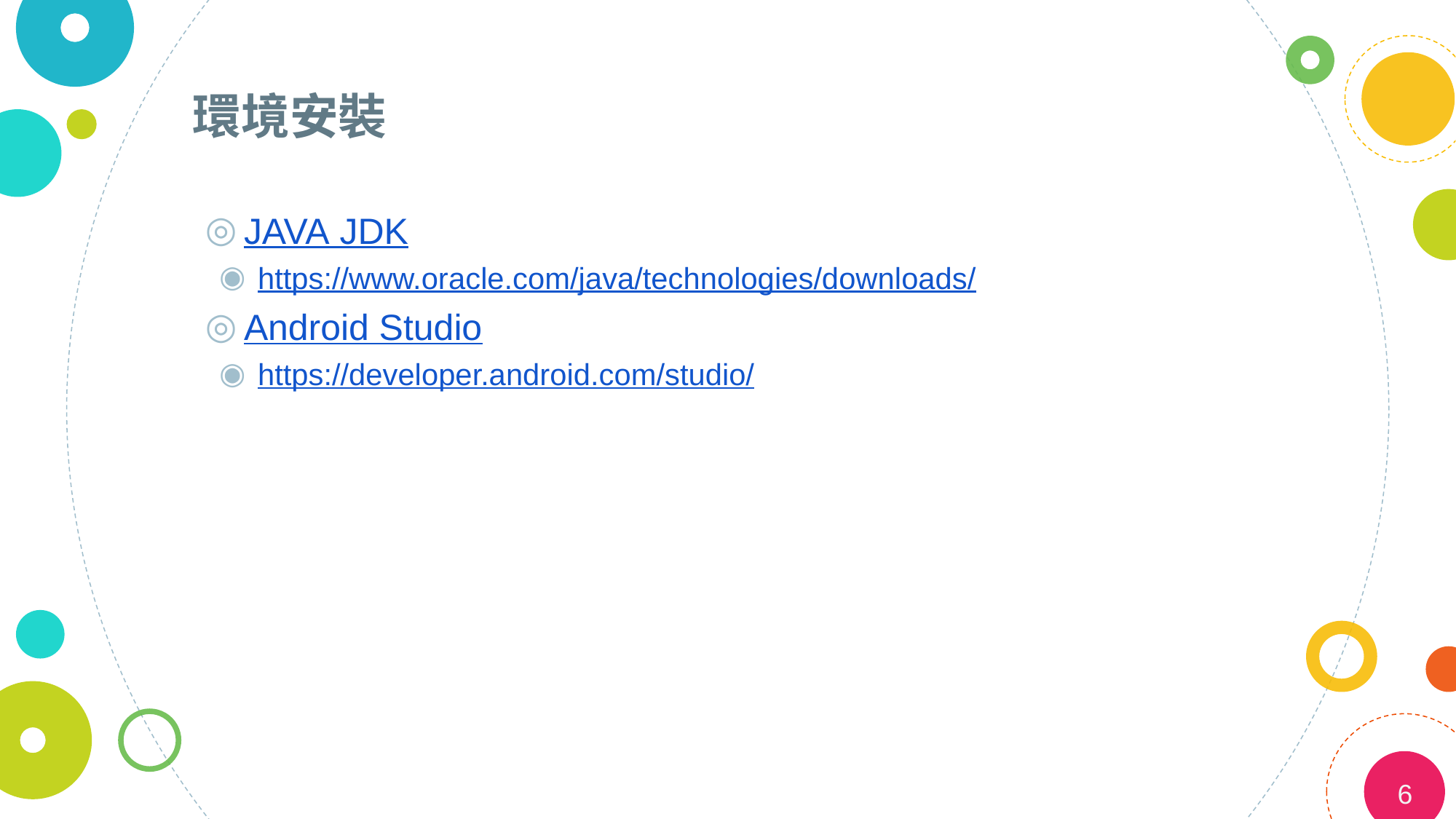

# 環境安裝
JAVA JDK
https://www.oracle.com/java/technologies/downloads/
Android Studio
https://developer.android.com/studio/

6